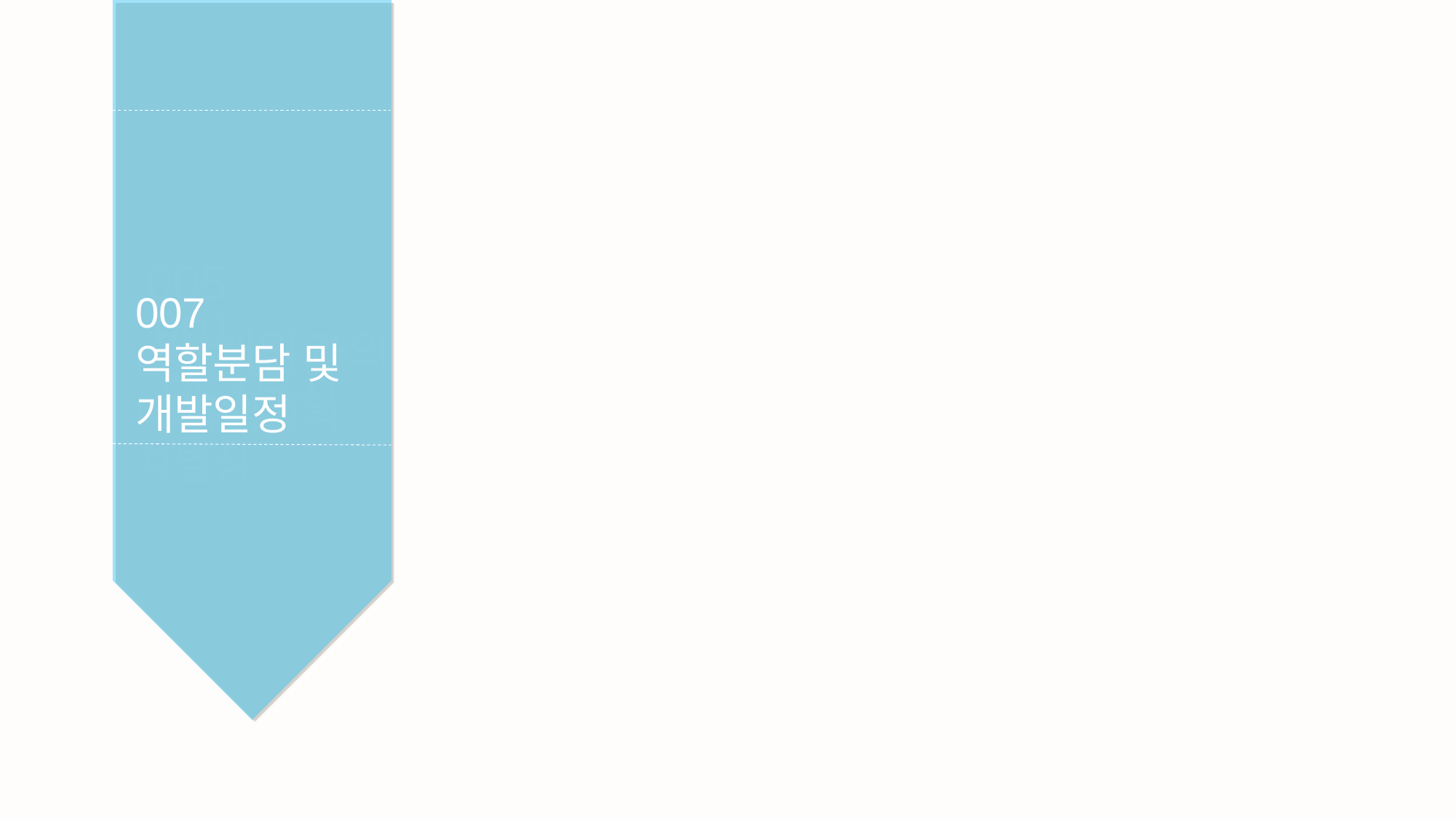

005
007
역할분담 및
개발일정
001
타 게임과의
차별성
005
타 게임과의
차별성
연구목적